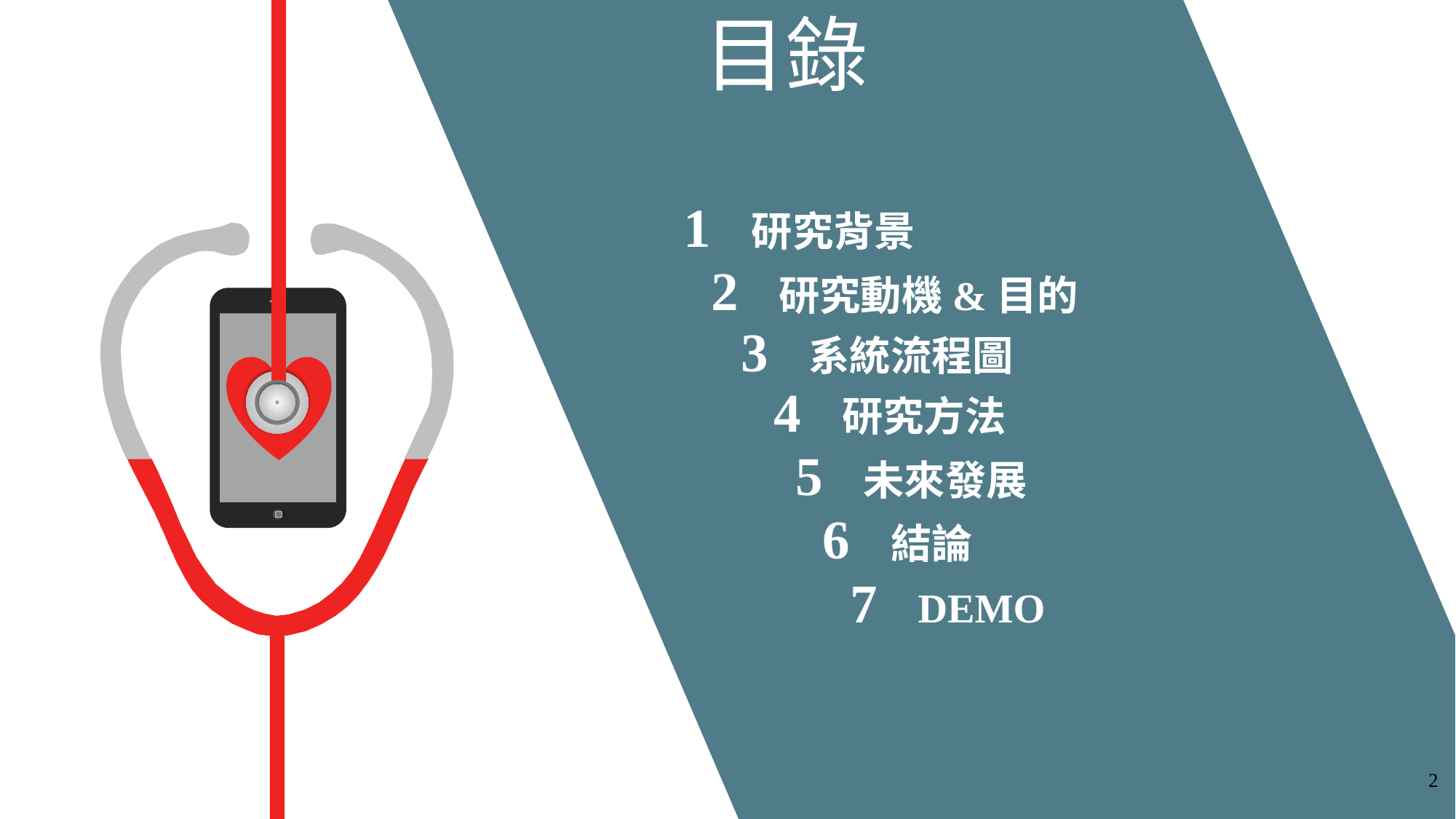

目錄
1
研究背景

2
研究動機&目的

3
系統流程圖

4
研究方法

5
未來發展

6
結論
7
DEMO

2